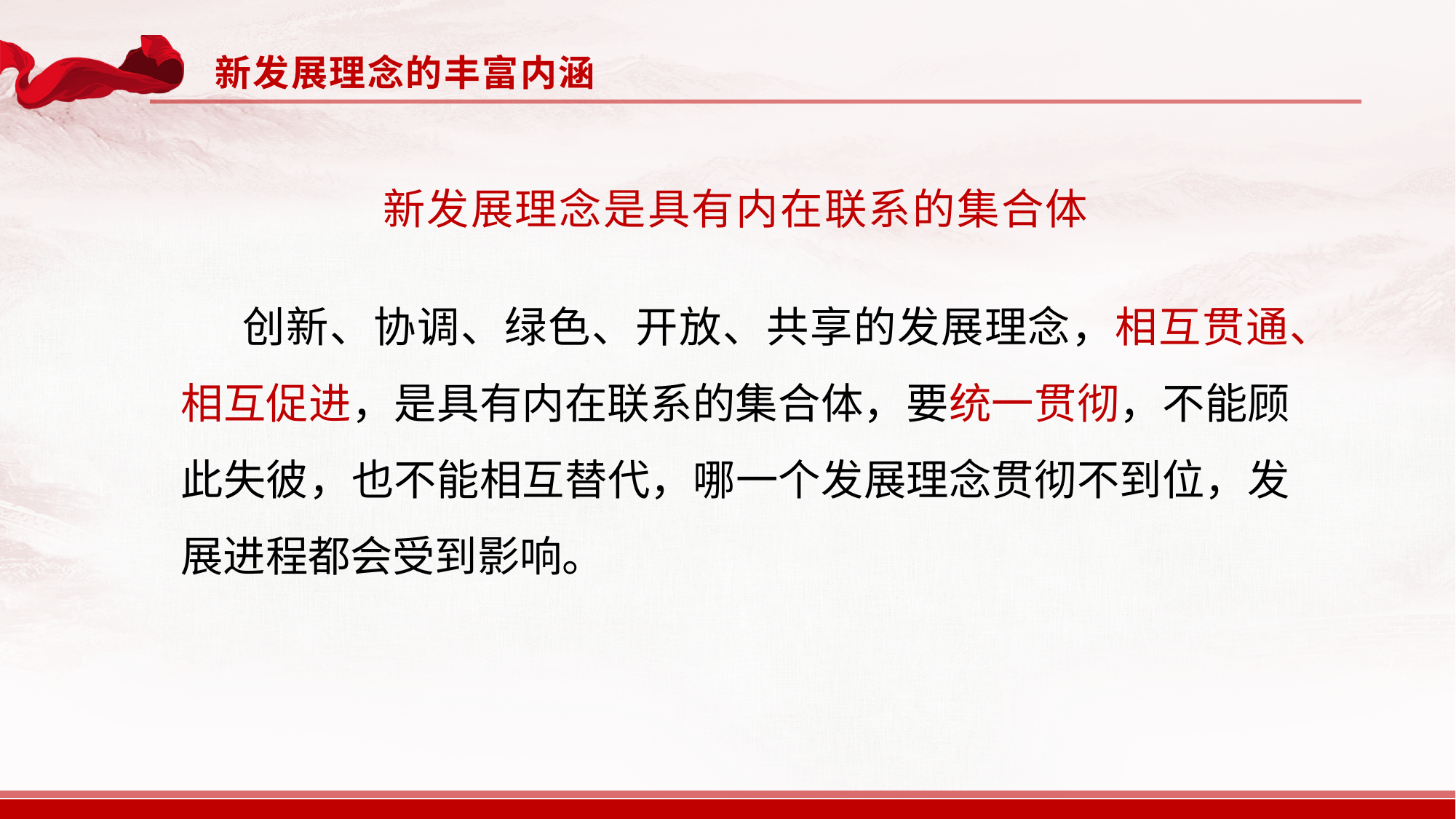

新发展理念的丰富内涵
新发展理念是具有内在联系的集合体
　　创新、协调、绿色、开放、共享的发展理念，相互贯通、相互促进，是具有内在联系的集合体，要统一贯彻，不能顾此失彼，也不能相互替代，哪一个发展理念贯彻不到位，发展进程都会受到影响。